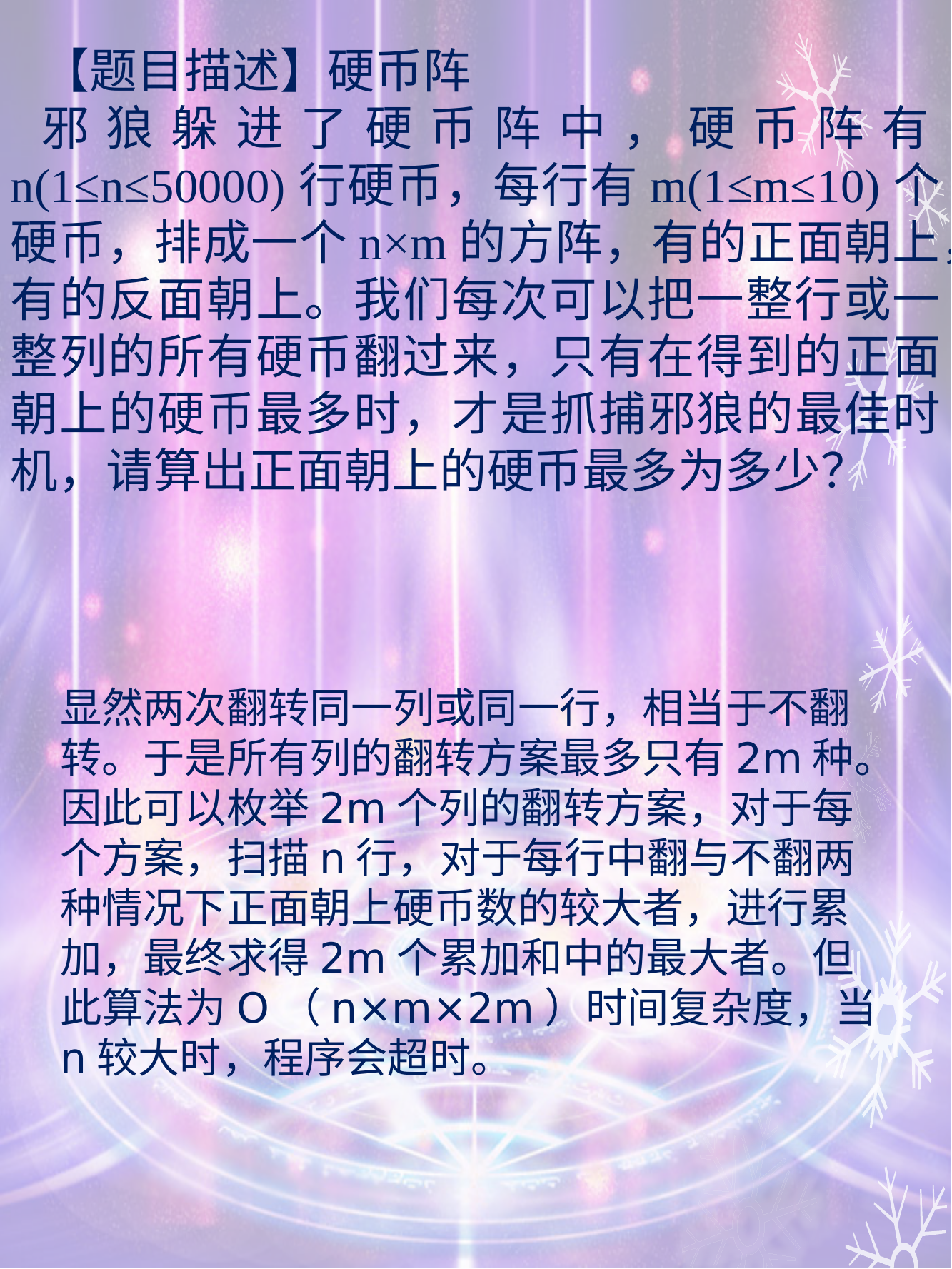

【题目描述】硬币阵
邪狼躲进了硬币阵中，硬币阵有n(1≤n≤50000)行硬币，每行有m(1≤m≤10)个硬币，排成一个n×m的方阵，有的正面朝上，有的反面朝上。我们每次可以把一整行或一整列的所有硬币翻过来，只有在得到的正面朝上的硬币最多时，才是抓捕邪狼的最佳时机，请算出正面朝上的硬币最多为多少？
显然两次翻转同一列或同一行，相当于不翻转。于是所有列的翻转方案最多只有2m种。因此可以枚举2m个列的翻转方案，对于每个方案，扫描n行，对于每行中翻与不翻两种情况下正面朝上硬币数的较大者，进行累加，最终求得2m个累加和中的最大者。但此算法为O（n×m×2m）时间复杂度，当n较大时，程序会超时。